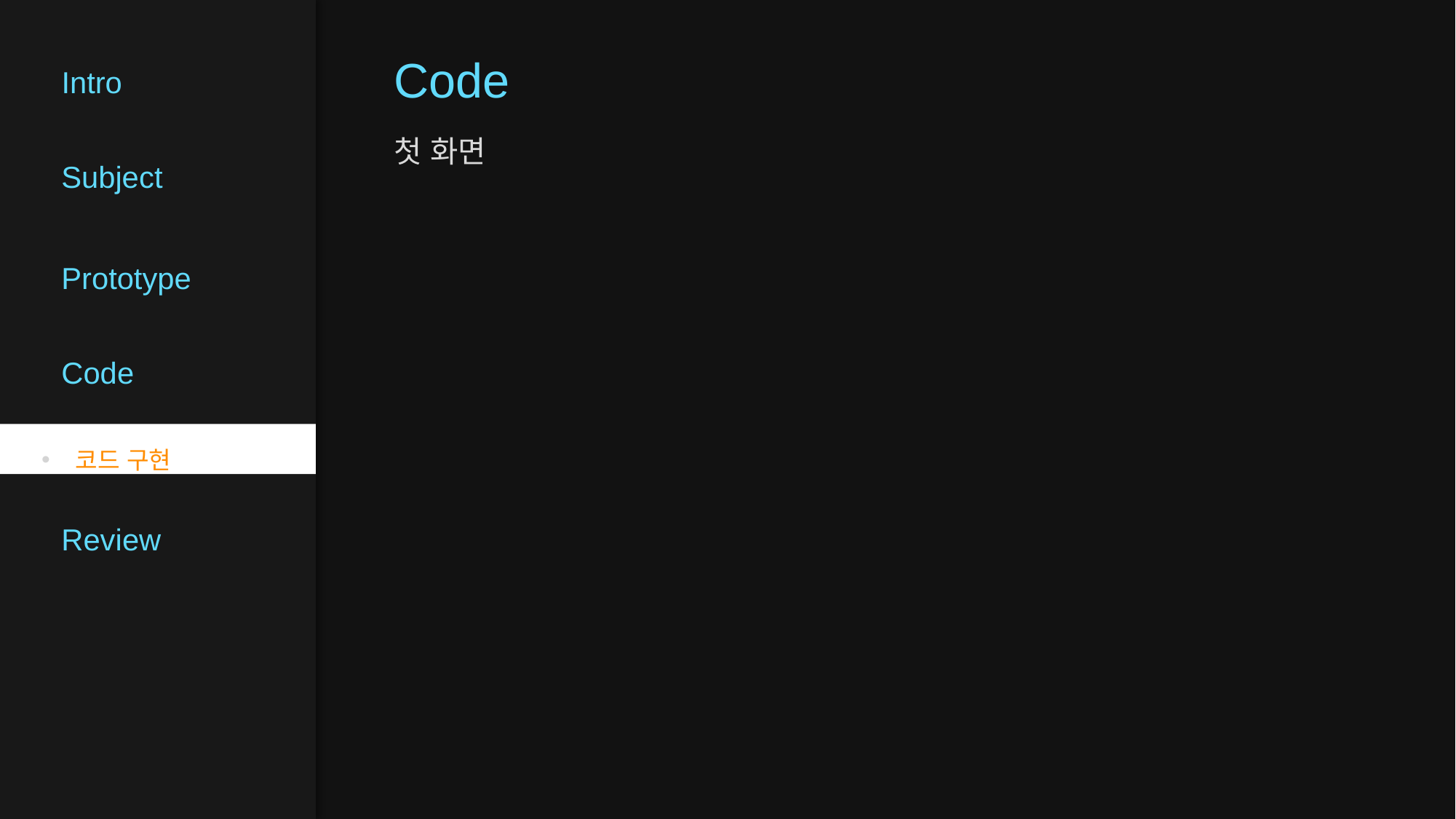

# Intro
Code
Subject
첫 화면
Prototype
Code
코드 구현

Review